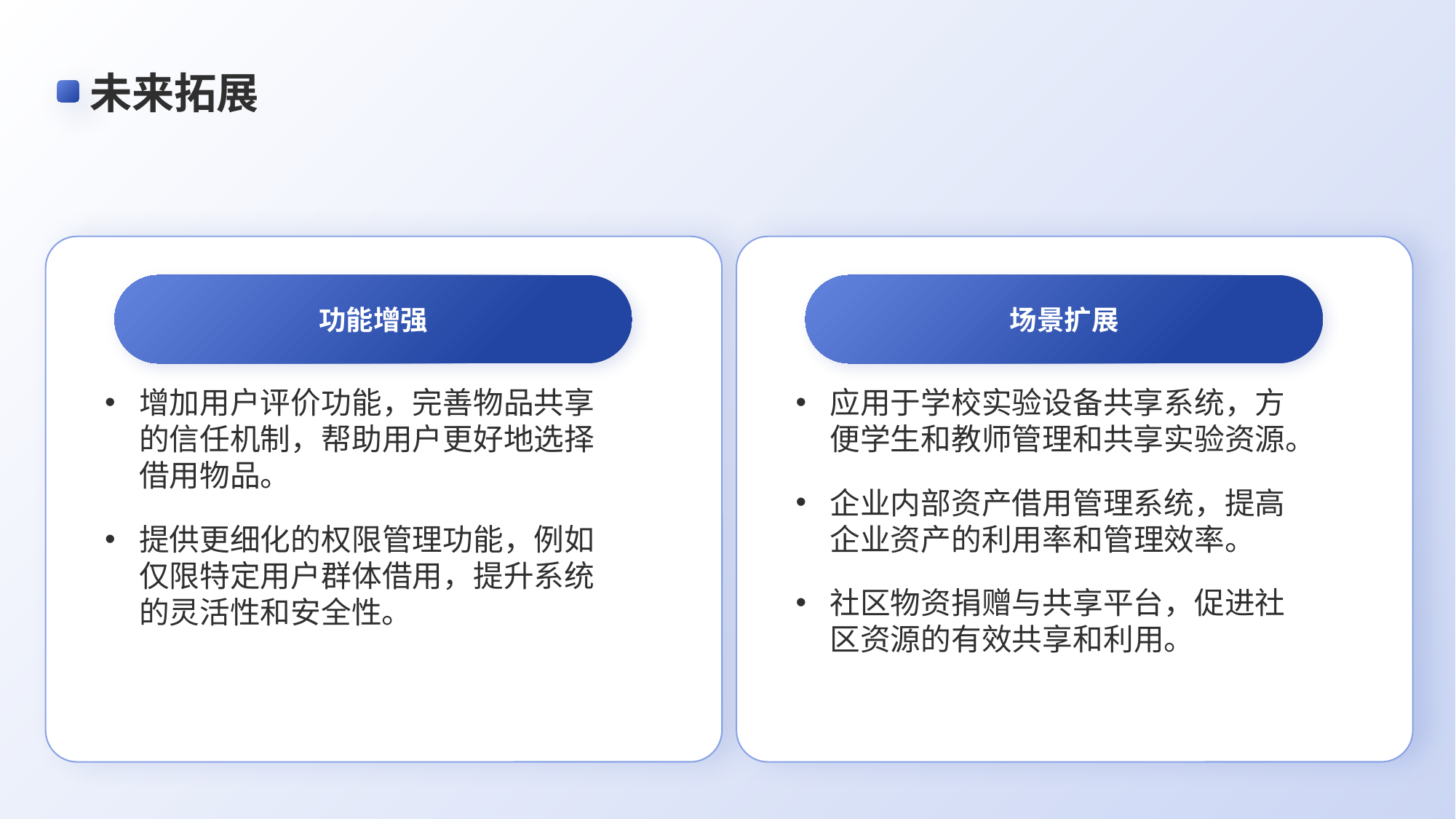

# 未来拓展

功能增强
场景扩展
增加用户评价功能，完善物品共享的信任机制，帮助用户更好地选择借用物品。
提供更细化的权限管理功能，例如仅限特定用户群体借用，提升系统的灵活性和安全性。
应用于学校实验设备共享系统，方便学生和教师管理和共享实验资源。
企业内部资产借用管理系统，提高企业资产的利用率和管理效率。
社区物资捐赠与共享平台，促进社区资源的有效共享和利用。